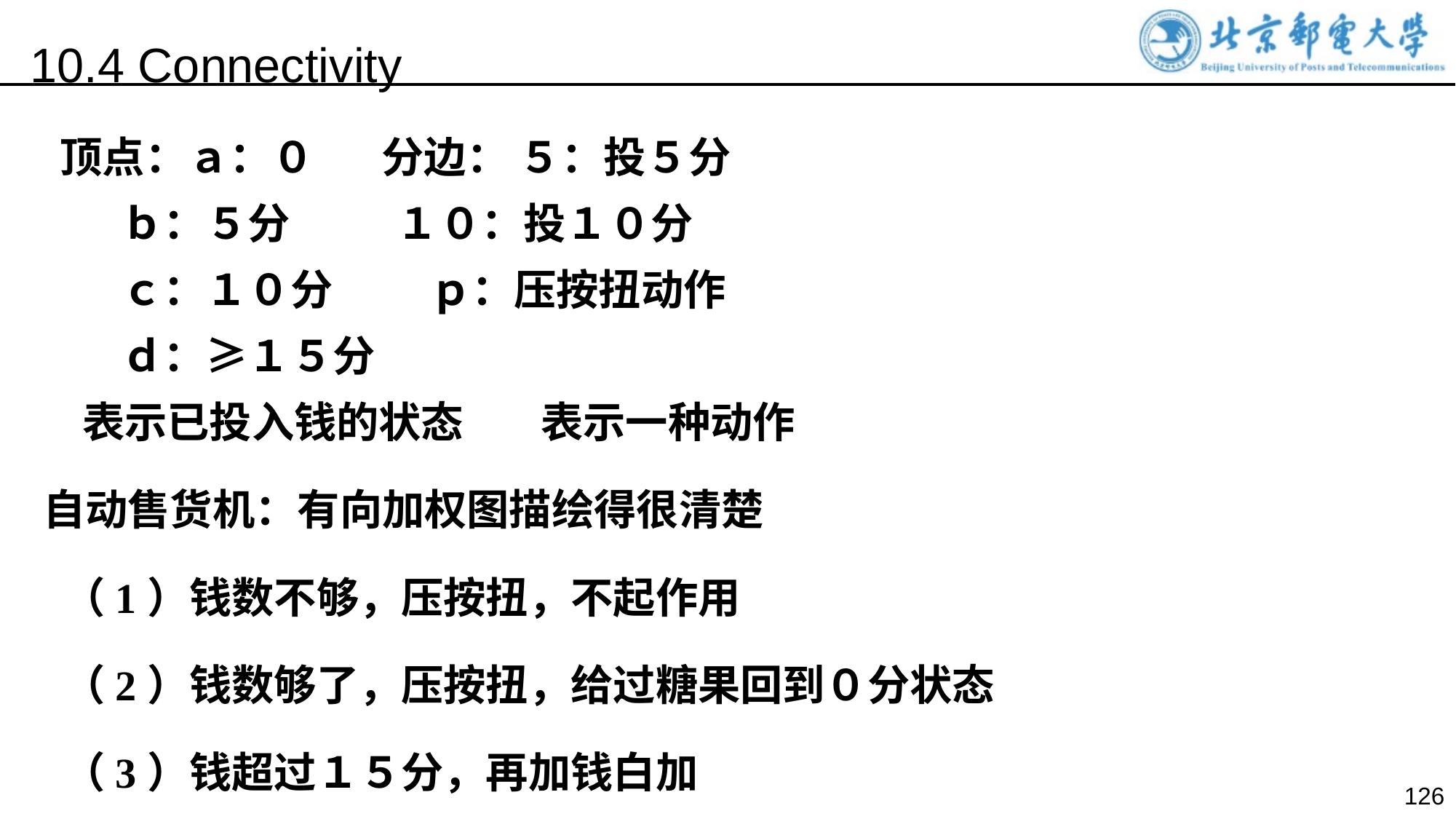

10.4 Connectivity

 顶点：ａ：０       分边： ５：投５分
       ｂ：５分           １０：投１０分
       ｃ：１０分          ｐ：压按扭动作
       ｄ：≥１５分
   表示已投入钱的状态        表示一种动作
自动售货机：有向加权图描绘得很清楚
 （1）钱数不够，压按扭，不起作用
 （2）钱数够了，压按扭，给过糖果回到０分状态
 （3）钱超过１５分，再加钱白加